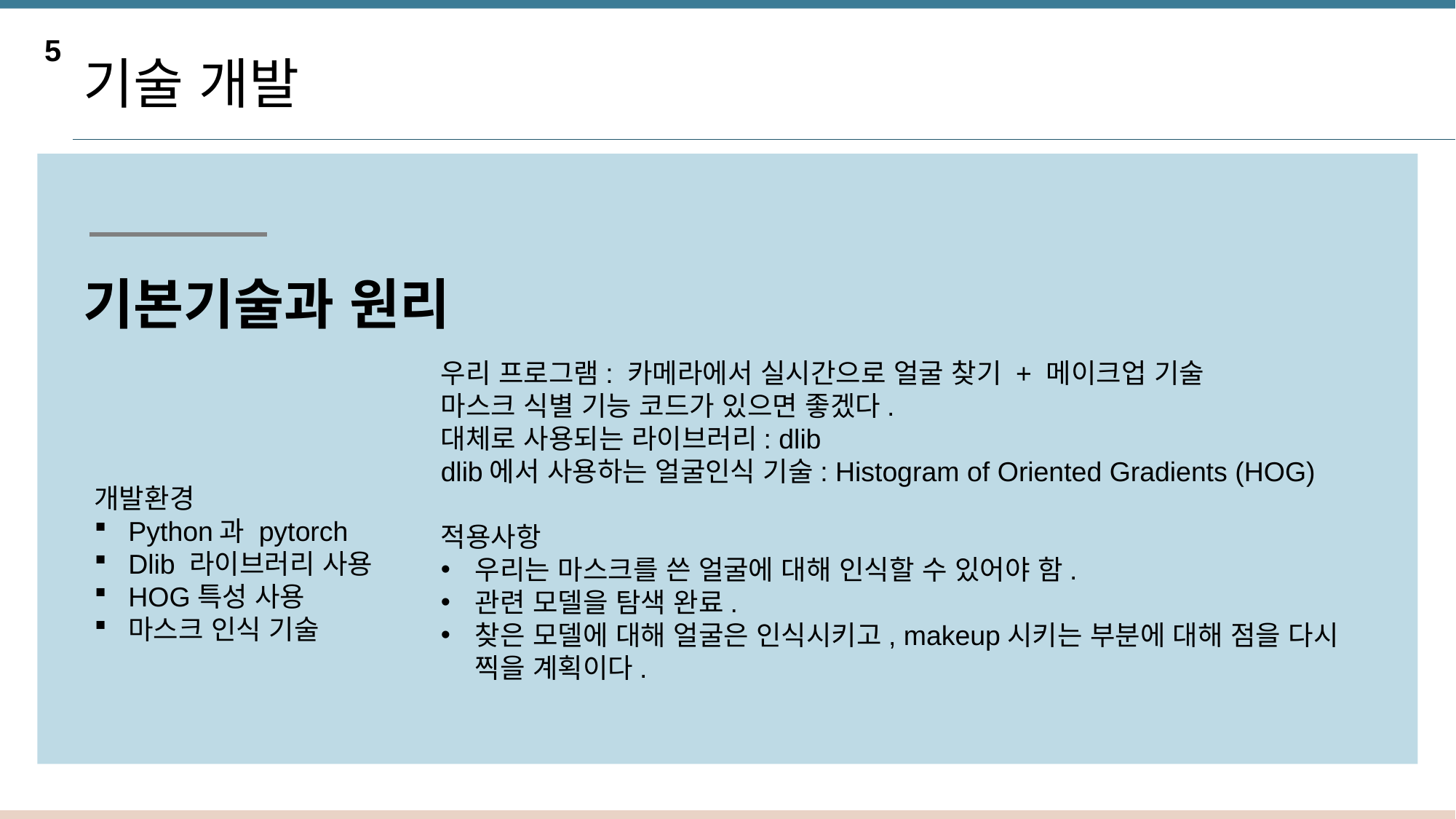

5
기술 개발

우리 프로그램: 카메라에서 실시간으로 얼굴 찾기 + 메이크업 기술
마스크 식별 기능 코드가 있으면 좋겠다.
대체로 사용되는 라이브러리: dlib
dlib에서 사용하는 얼굴인식 기술: Histogram of Oriented Gradients (HOG)

적용사항
우리는 마스크를 쓴 얼굴에 대해 인식할 수 있어야 함.
관련 모델을 탐색 완료.
찾은 모델에 대해 얼굴은 인식시키고, makeup시키는 부분에 대해 점을 다시 찍을 계획이다.
기본기술과 원리
개발환경
Python과 pytorch
Dlib 라이브러리 사용
HOG특성 사용
마스크 인식 기술